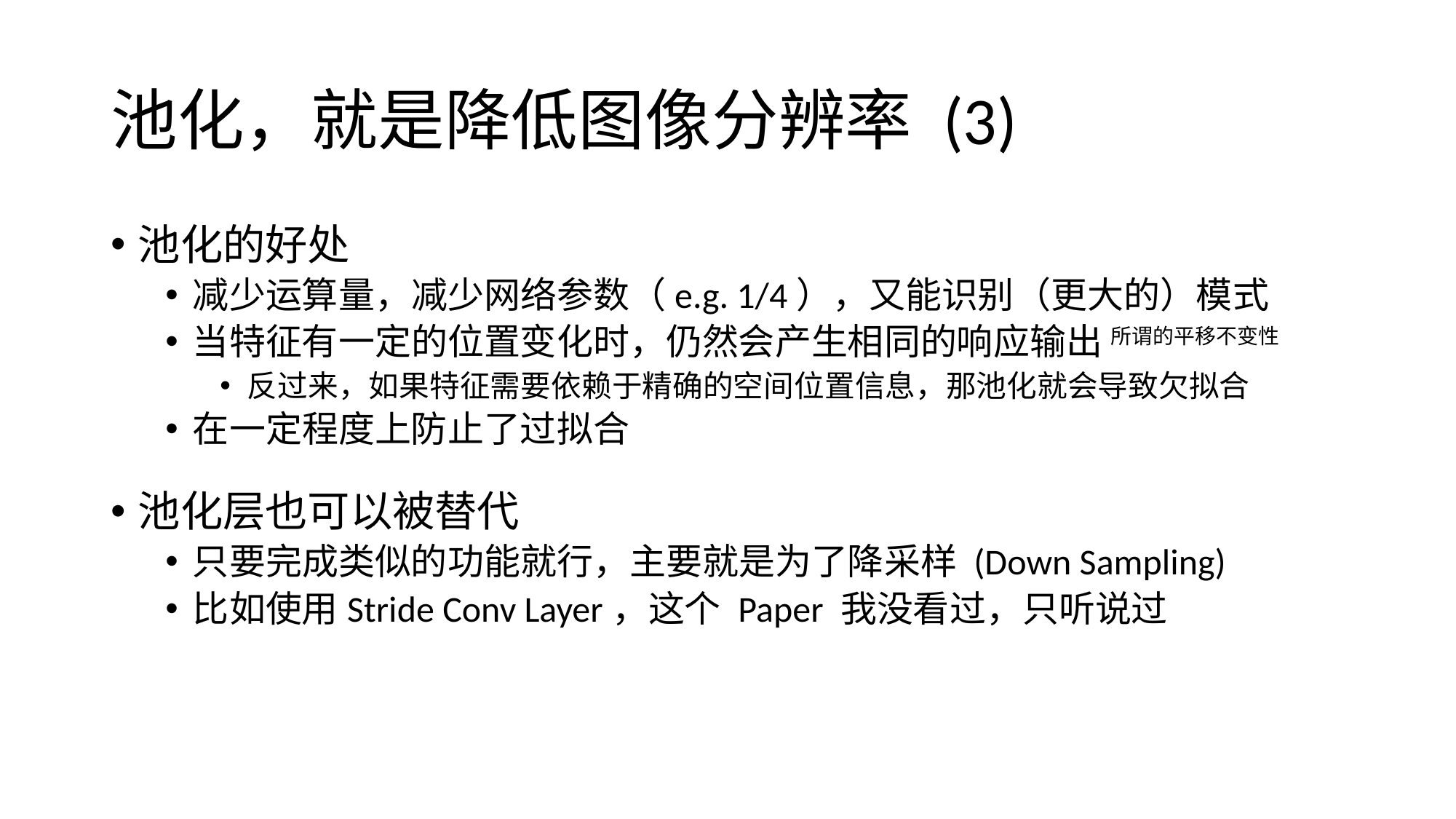

# 池化，就是降低图像分辨率 (3)
池化的好处
减少运算量，减少网络参数（e.g. 1/4），又能识别（更大的）模式
当特征有一定的位置变化时，仍然会产生相同的响应输出 所谓的平移不变性
反过来，如果特征需要依赖于精确的空间位置信息，那池化就会导致欠拟合
在一定程度上防止了过拟合

池化层也可以被替代
只要完成类似的功能就行，主要就是为了降采样 (Down Sampling)
比如使用Stride Conv Layer，这个 Paper 我没看过，只听说过